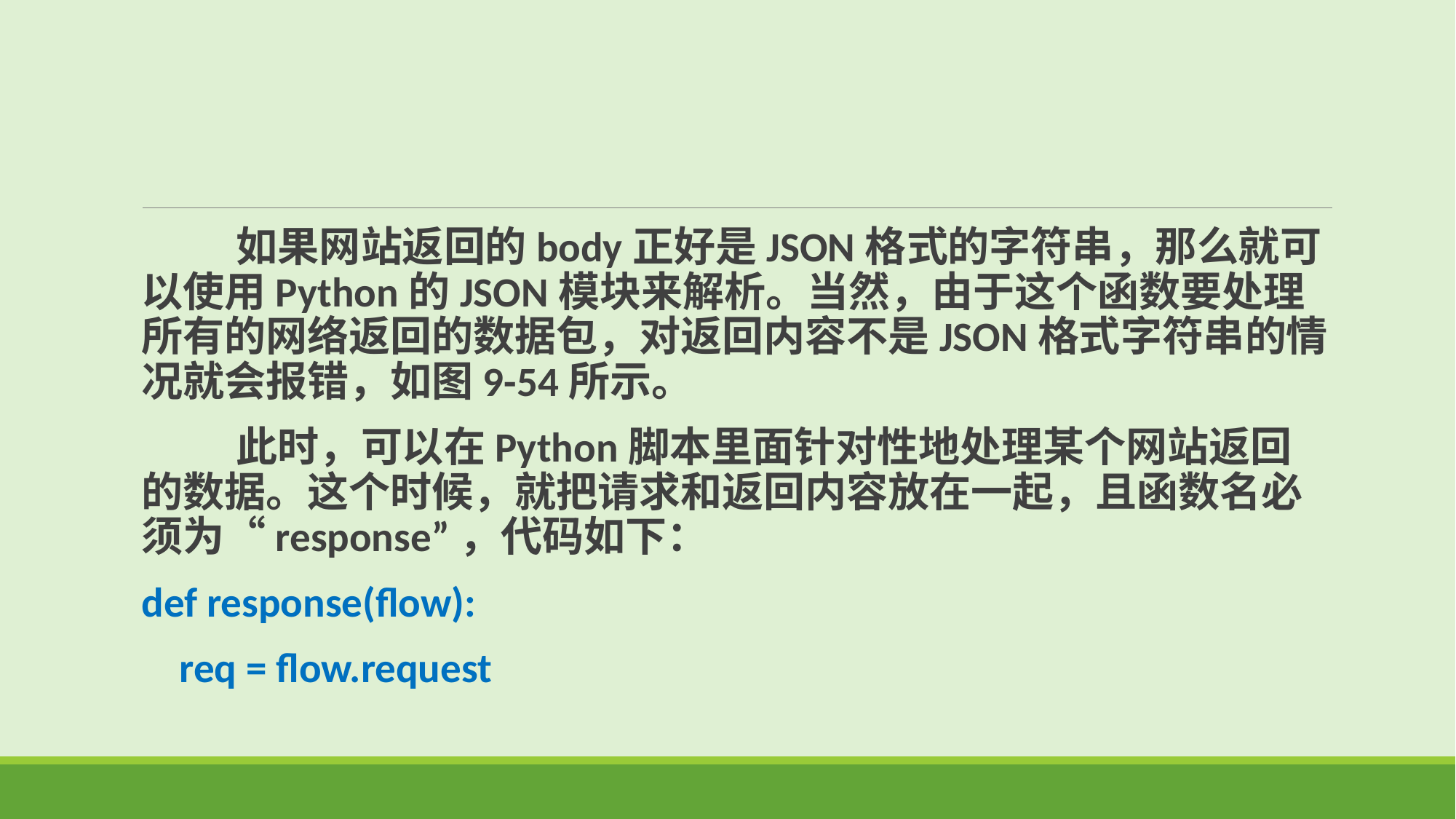

如果网站返回的body正好是JSON格式的字符串，那么就可以使用Python的JSON模块来解析。当然，由于这个函数要处理所有的网络返回的数据包，对返回内容不是JSON格式字符串的情况就会报错，如图9-54所示。
         此时，可以在Python脚本里面针对性地处理某个网站返回的数据。这个时候，就把请求和返回内容放在一起，且函数名必须为“response”，代码如下：
def response(flow):
    req = flow.request